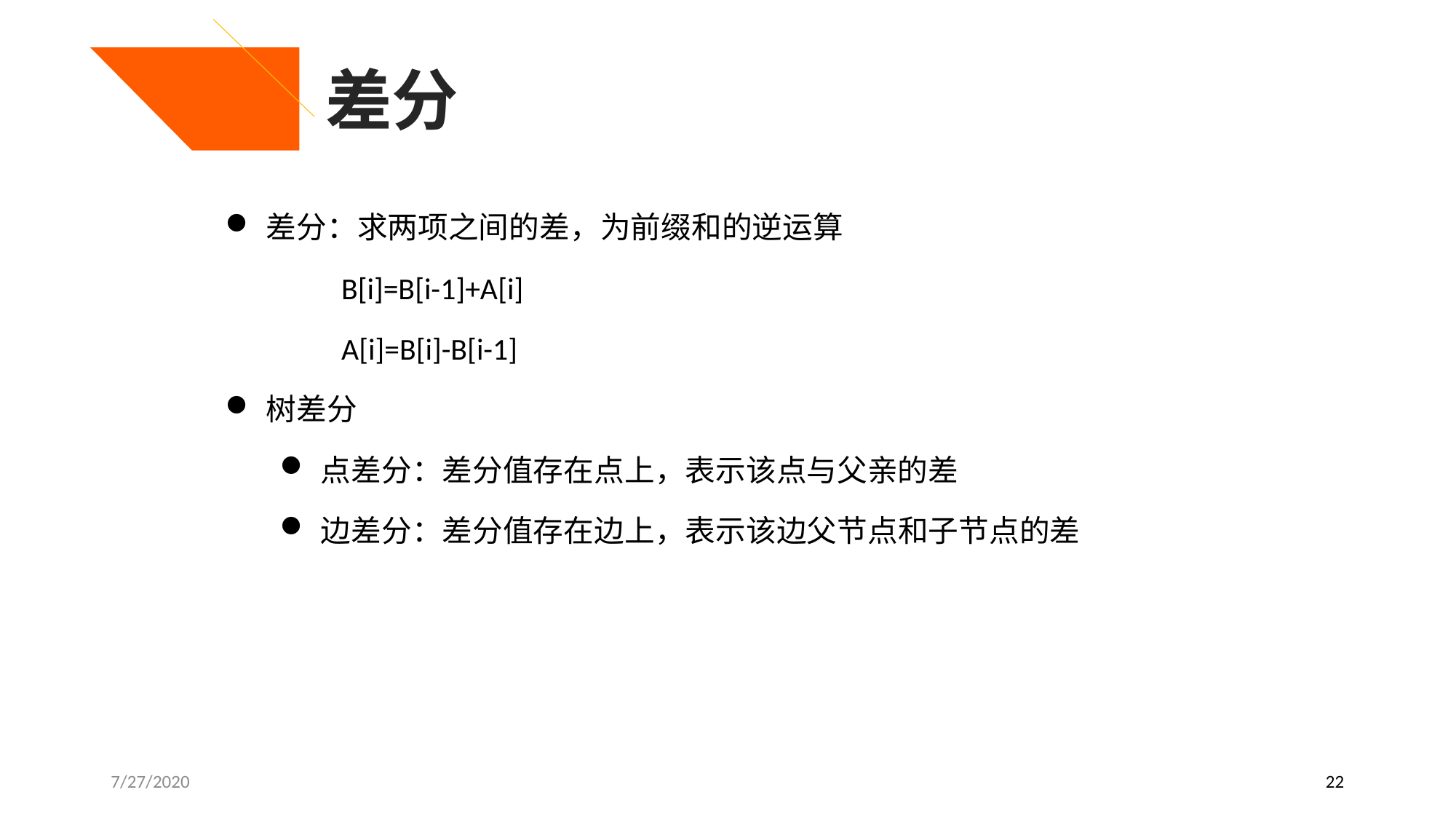

差分
差分：求两项之间的差，为前缀和的逆运算
	 B[i]=B[i-1]+A[i]
	 A[i]=B[i]-B[i-1]
树差分
点差分：差分值存在点上，表示该点与父亲的差
边差分：差分值存在边上，表示该边父节点和子节点的差

7/27/2020
22